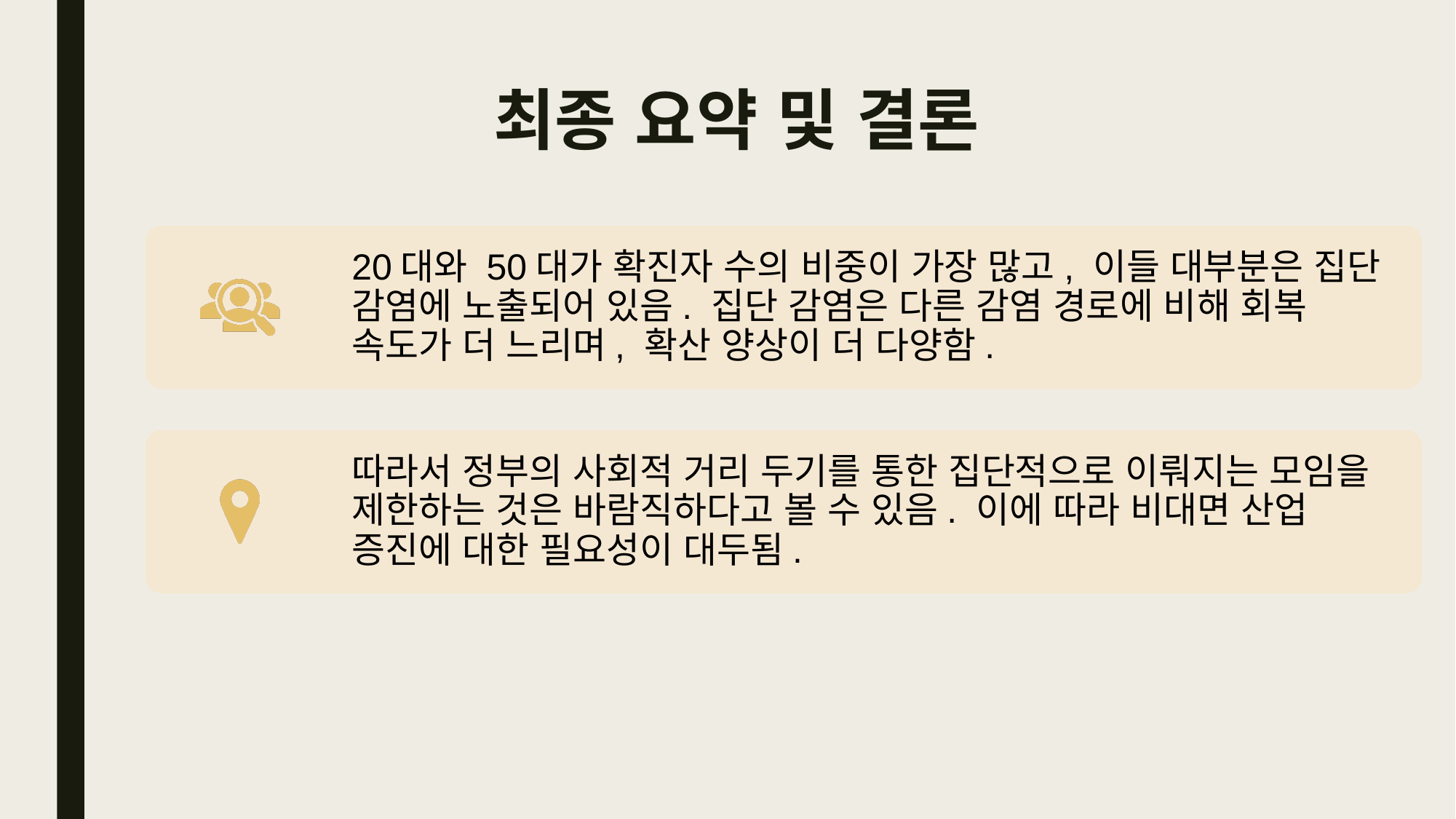

# 최종 요약 및 결론
20대와 50대가 확진자 수의 비중이 가장 많고, 이들 대부분은 집단 감염에 노출되어 있음. 집단 감염은 다른 감염 경로에 비해 회복 속도가 더 느리며, 확산 양상이 더 다양함.
따라서 정부의 사회적 거리 두기를 통한 집단적으로 이뤄지는 모임을 제한하는 것은 바람직하다고 볼 수 있음. 이에 따라 비대면 산업 증진에 대한 필요성이 대두됨.